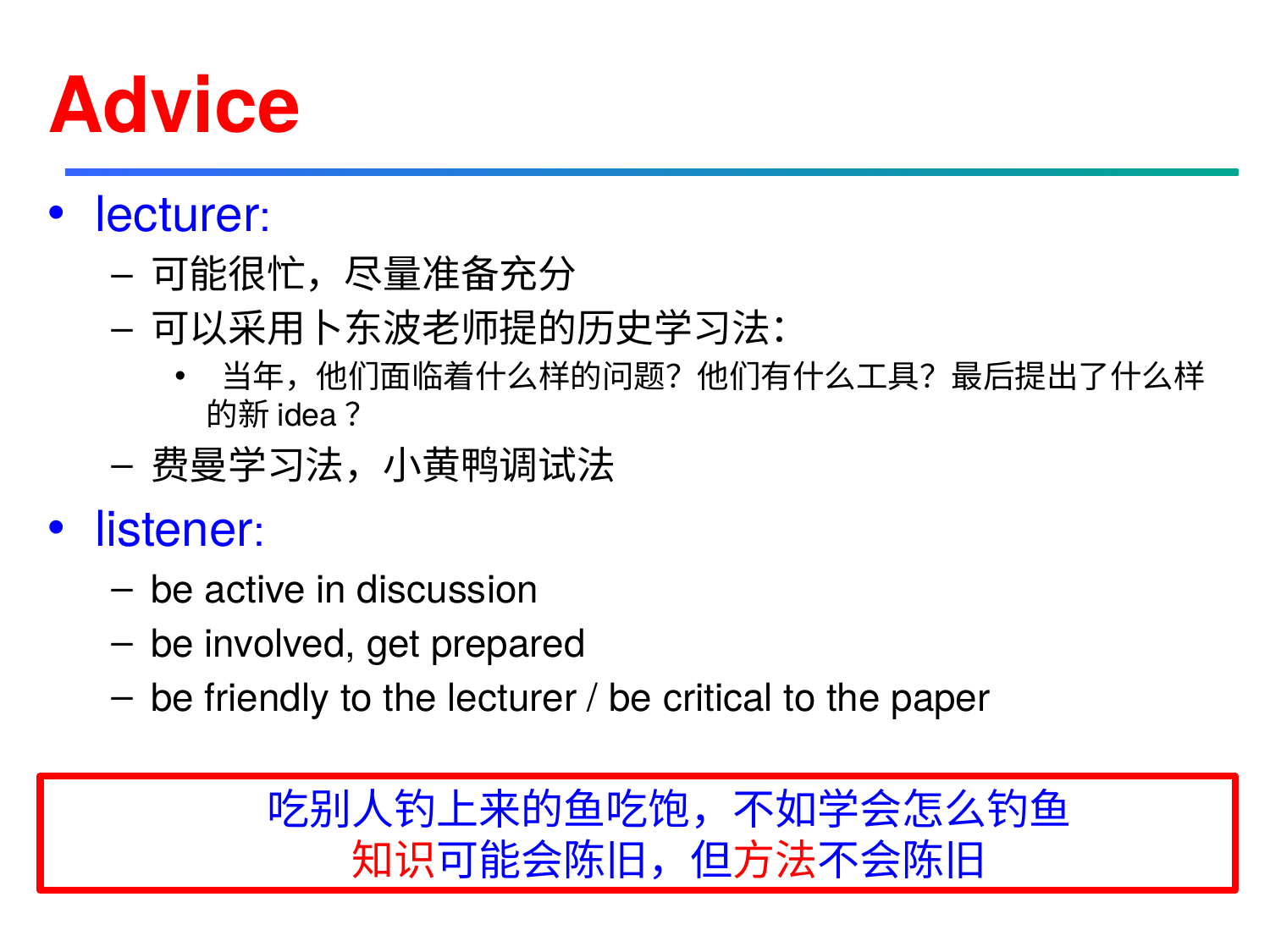

# Advice
lecturer:
可能很忙，尽量准备充分
可以采用卜东波老师提的历史学习法：
 当年，他们面临着什么样的问题？他们有什么工具？最后提出了什么样的新idea？
费曼学习法，小黄鸭调试法
listener:
be active in discussion
be involved, get prepared
be friendly to the lecturer / be critical to the paper

吃别人钓上来的鱼吃饱，不如学会怎么钓鱼
知识可能会陈旧，但方法不会陈旧